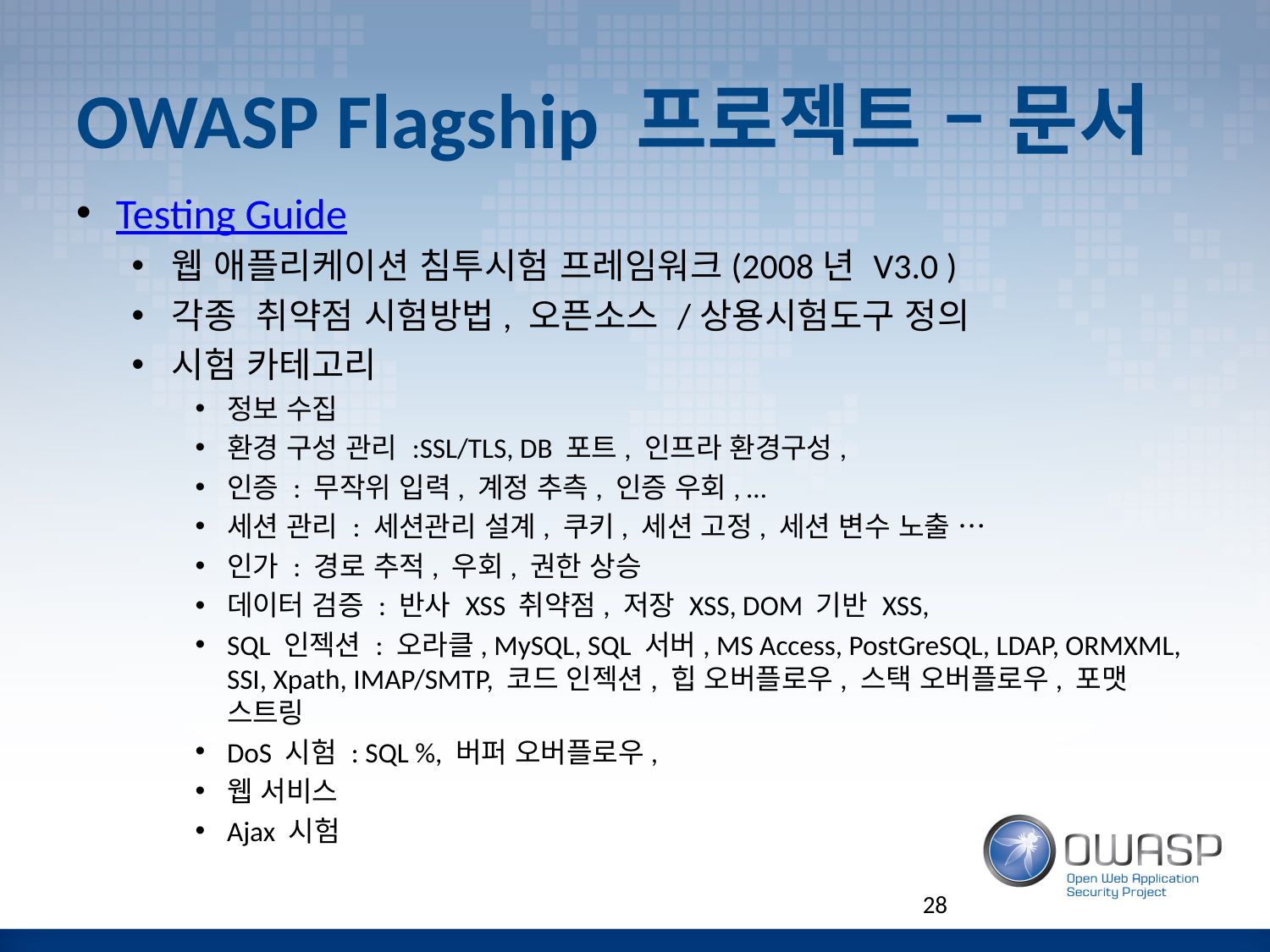

# OWASP Flagship 프로젝트 – 문서
Testing Guide
웹 애플리케이션 침투시험 프레임워크(2008년 V3.0 )
각종  취약점 시험방법, 오픈소스 /상용시험도구 정의
시험 카테고리
정보 수집
환경 구성 관리 :SSL/TLS, DB 포트, 인프라 환경구성,
인증 : 무작위 입력, 계정 추측, 인증 우회, …
세션 관리 : 세션관리 설계, 쿠키, 세션 고정, 세션 변수 노출 …
인가 : 경로 추적, 우회, 권한 상승
데이터 검증 : 반사 XSS 취약점, 저장 XSS, DOM 기반 XSS,
SQL 인젝션 : 오라클, MySQL, SQL 서버, MS Access, PostGreSQL, LDAP, ORMXML, SSI, Xpath, IMAP/SMTP, 코드 인젝션, 힙 오버플로우, 스택 오버플로우, 포맷 스트링
DoS 시험 : SQL %, 버퍼 오버플로우,
웹 서비스
Ajax 시험
28